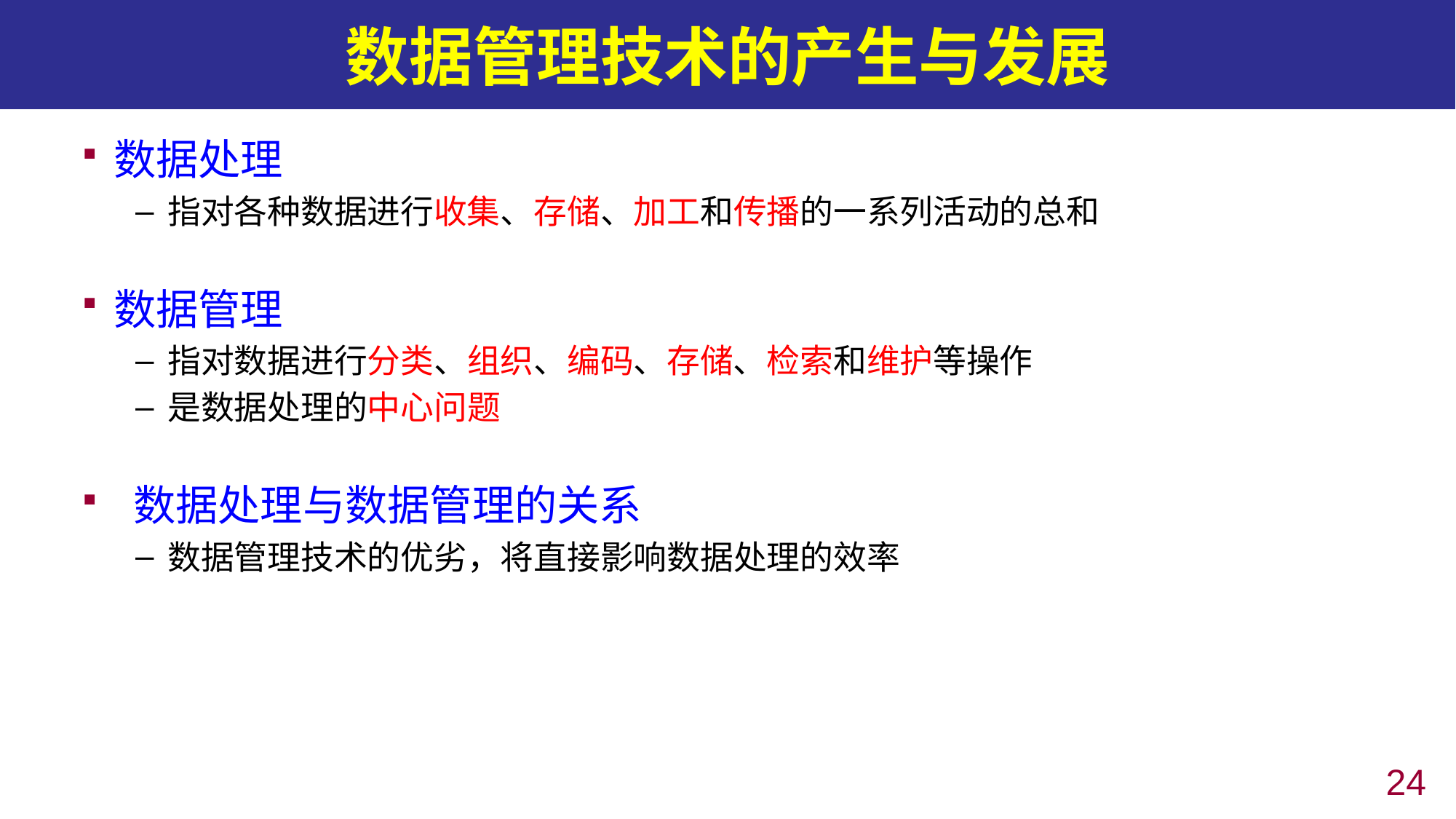

# 数据管理技术的产生与发展
数据处理
指对各种数据进行收集、存储、加工和传播的一系列活动的总和

数据管理
指对数据进行分类、组织、编码、存储、检索和维护等操作
是数据处理的中心问题

 数据处理与数据管理的关系
数据管理技术的优劣，将直接影响数据处理的效率
24